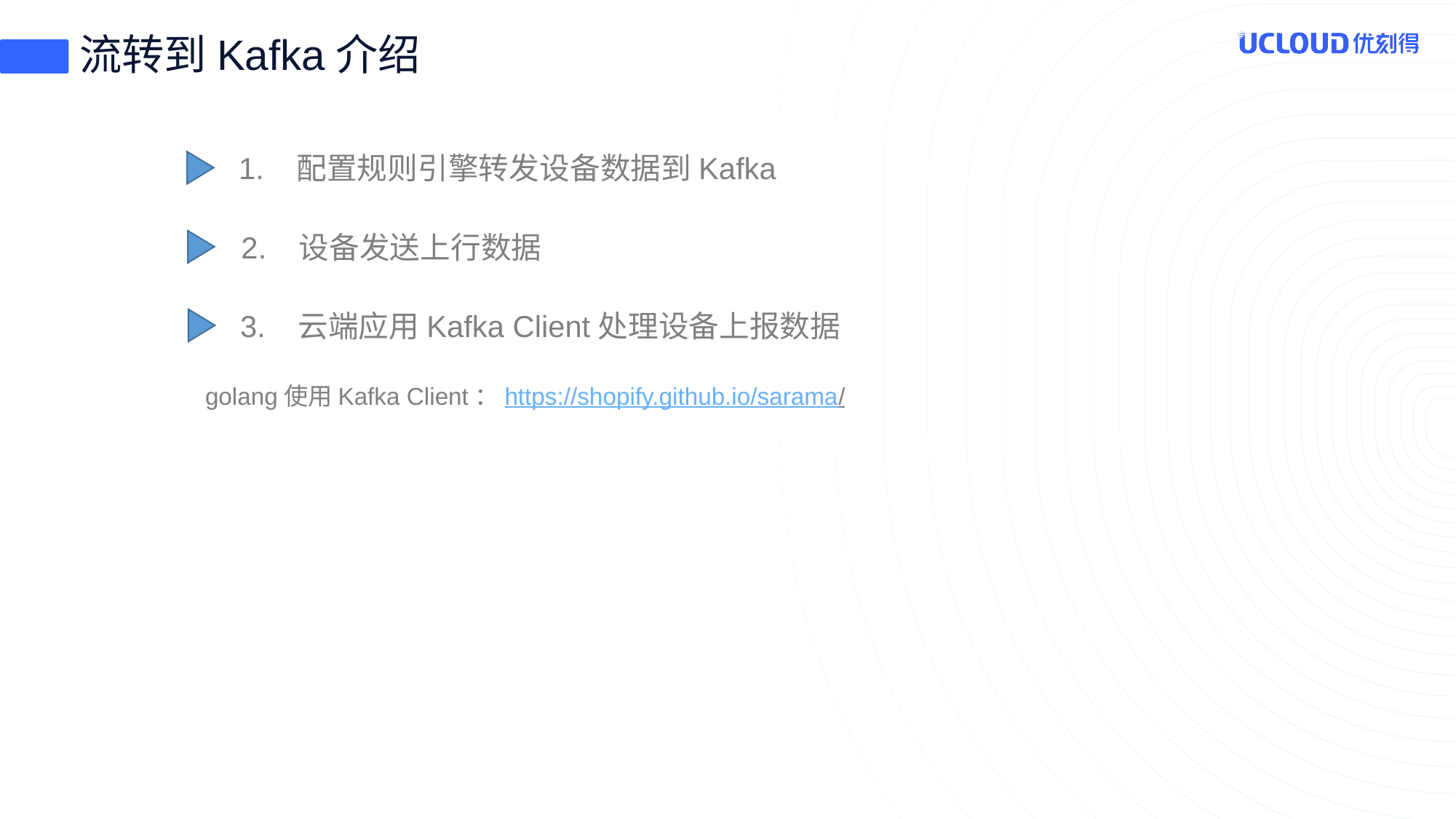

# 流转到Kafka介绍
1.   配置规则引擎转发设备数据到Kafka

2.   设备发送上行数据

3.   云端应用Kafka Client处理设备上报数据

golang使用Kafka Client：https://shopify.github.io/sarama/